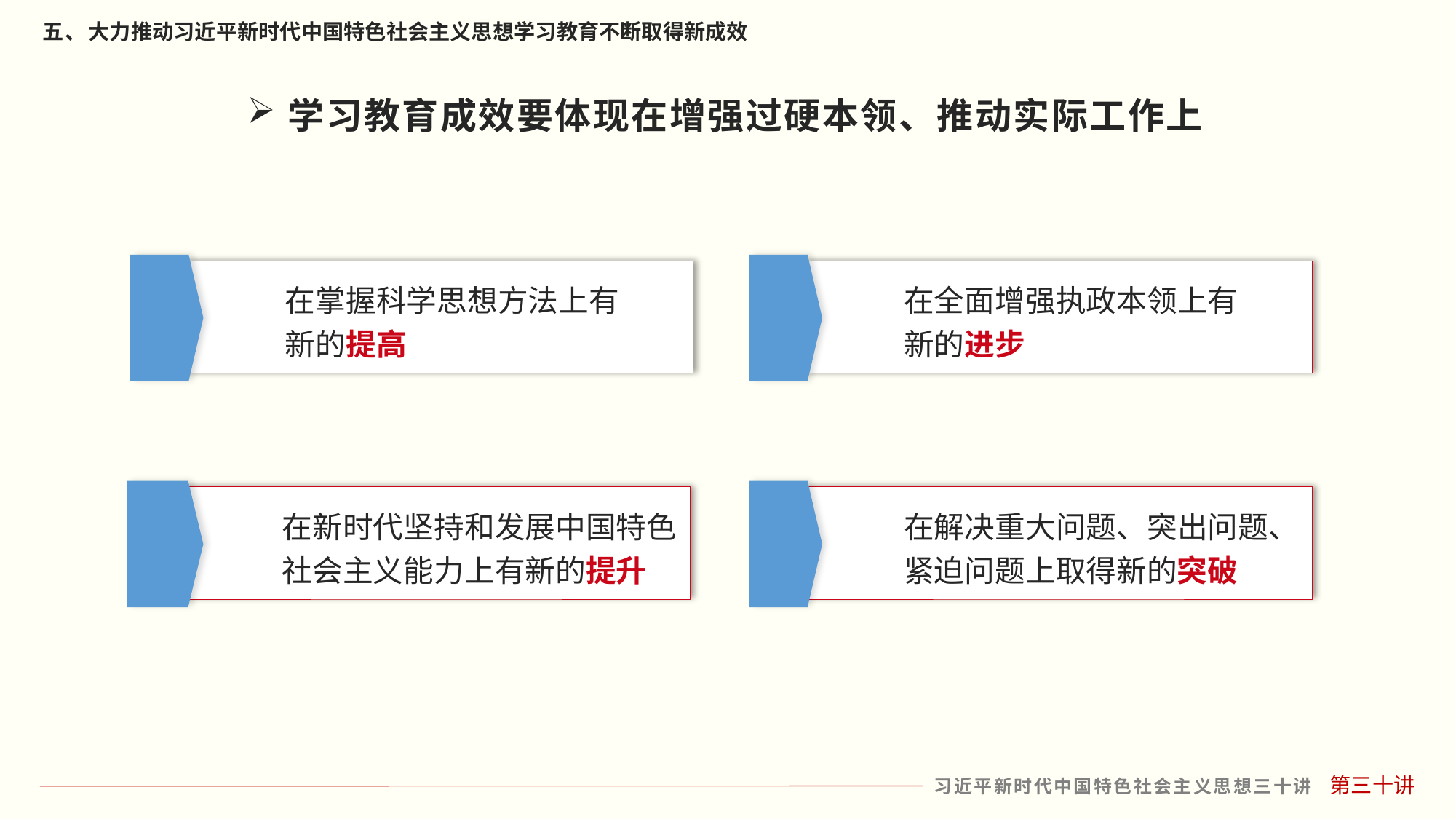

学习教育成效要体现在增强过硬本领、推动实际工作上

在掌握科学思想方法上有
新的提高

在全面增强执政本领上有
新的进步

在解决重大问题、突出问题、紧迫问题上取得新的突破

在新时代坚持和发展中国特色社会主义能力上有新的提升